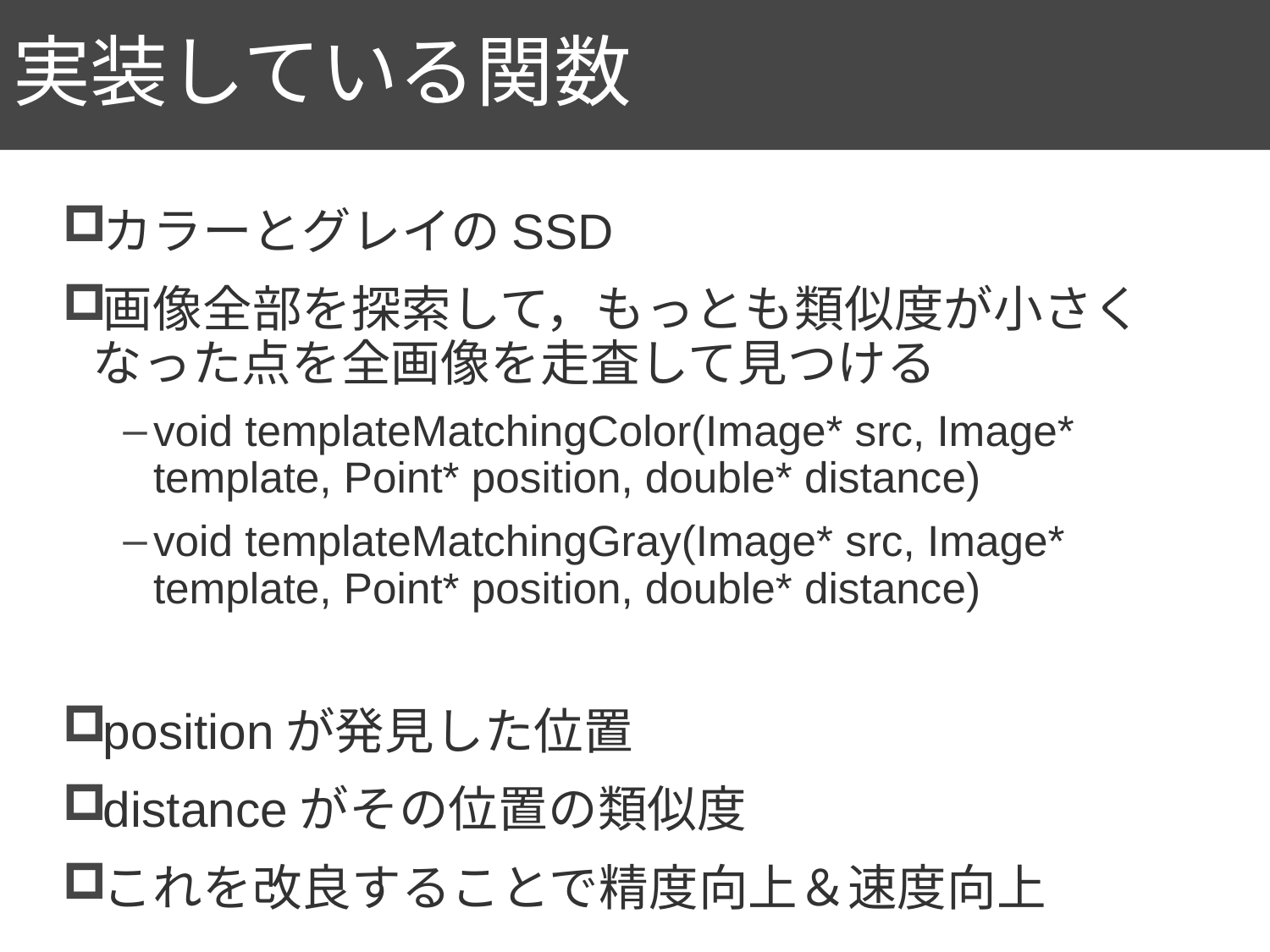

# 実装している関数
55
カラーとグレイのSSD
画像全部を探索して，もっとも類似度が小さくなった点を全画像を走査して見つける
void templateMatchingColor(Image* src, Image* template, Point* position, double* distance)
void templateMatchingGray(Image* src, Image* template, Point* position, double* distance)

positionが発見した位置
distanceがその位置の類似度
これを改良することで精度向上＆速度向上